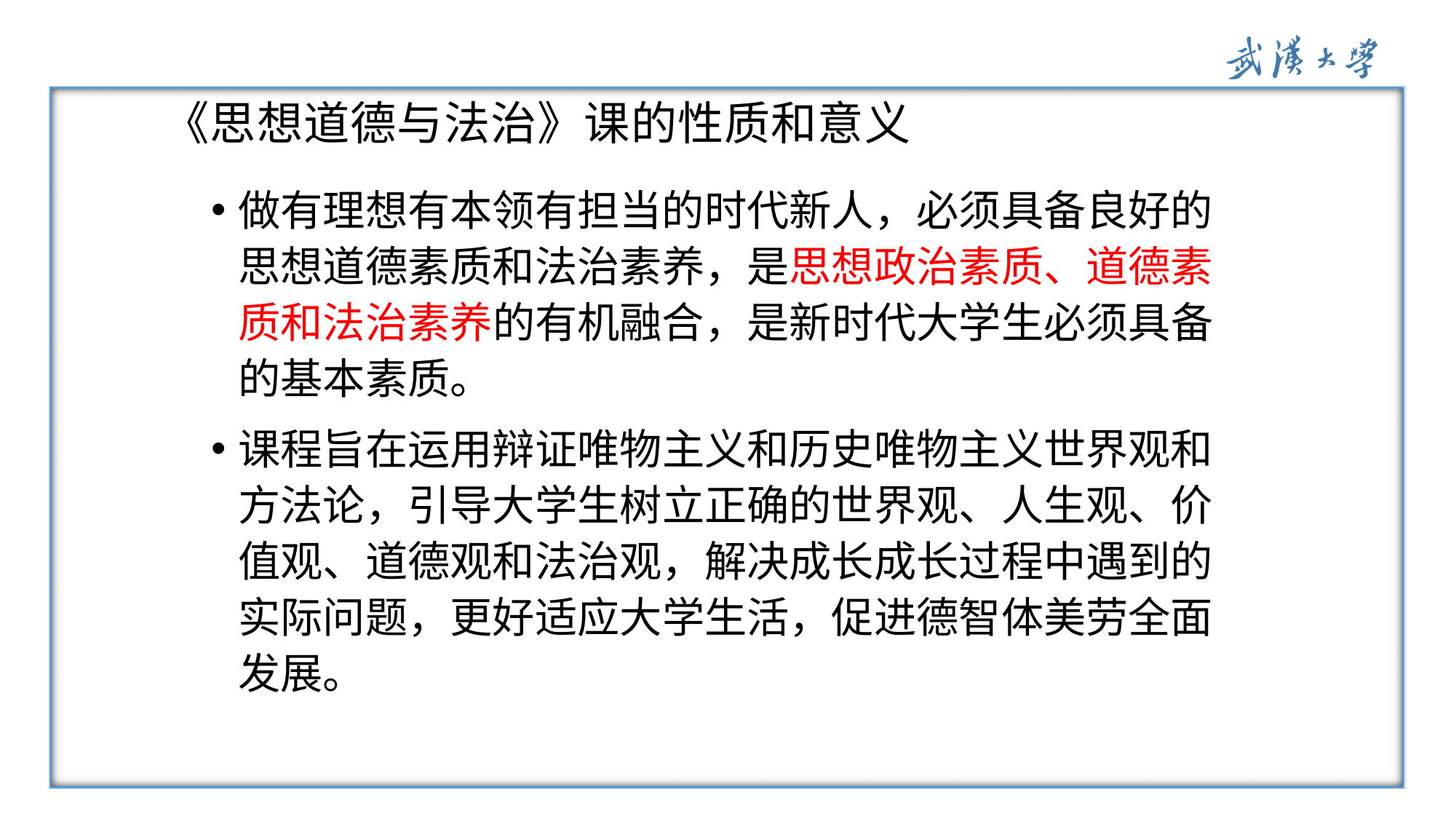

# 《思想道德与法治》课的性质和意义
做有理想有本领有担当的时代新人，必须具备良好的思想道德素质和法治素养，是思想政治素质、道德素质和法治素养的有机融合，是新时代大学生必须具备的基本素质。
课程旨在运用辩证唯物主义和历史唯物主义世界观和方法论，引导大学生树立正确的世界观、人生观、价值观、道德观和法治观，解决成长成长过程中遇到的实际问题，更好适应大学生活，促进德智体美劳全面发展。